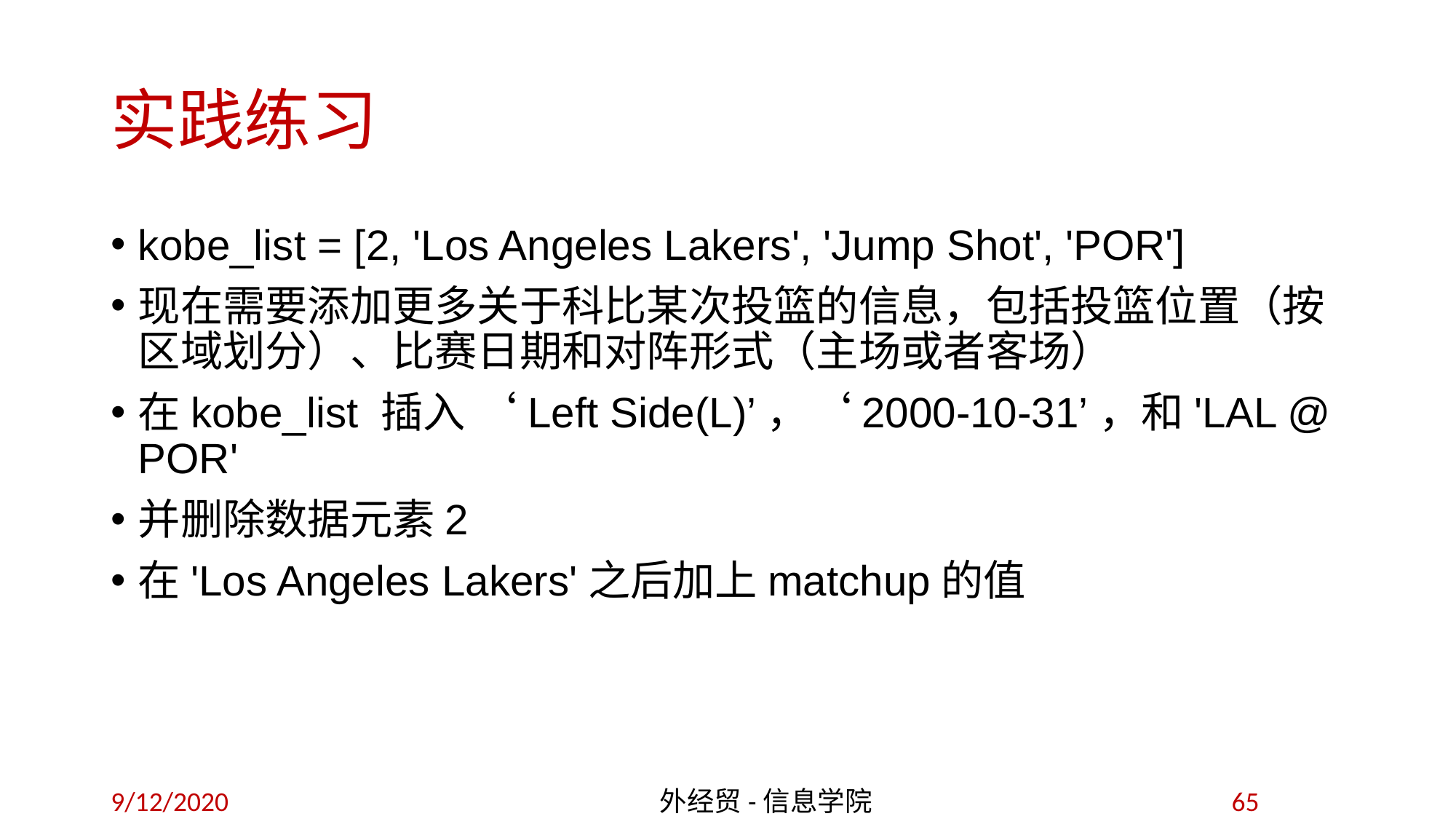

# 实践练习
kobe_list = [2, 'Los Angeles Lakers', 'Jump Shot', 'POR']
现在需要添加更多关于科比某次投篮的信息，包括投篮位置（按区域划分）、比赛日期和对阵形式（主场或者客场）
在kobe_list 插入 ‘Left Side(L)’，‘2000-10-31’，和'LAL @ POR'
并删除数据元素2
在'Los Angeles Lakers'之后加上matchup的值

9/12/2020
外经贸-信息学院
65